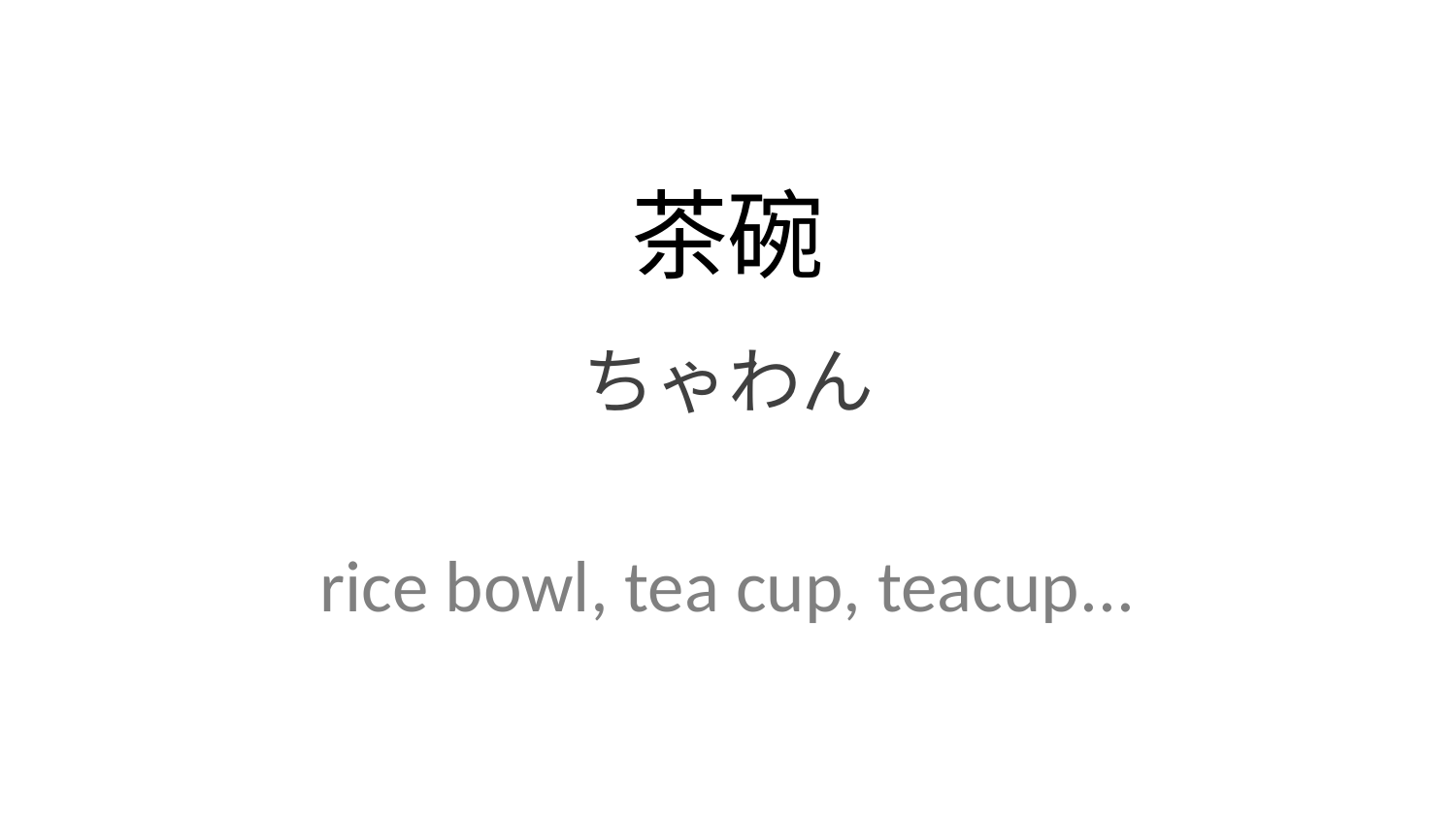

茶碗

ちゃわん
rice bowl, tea cup, teacup...